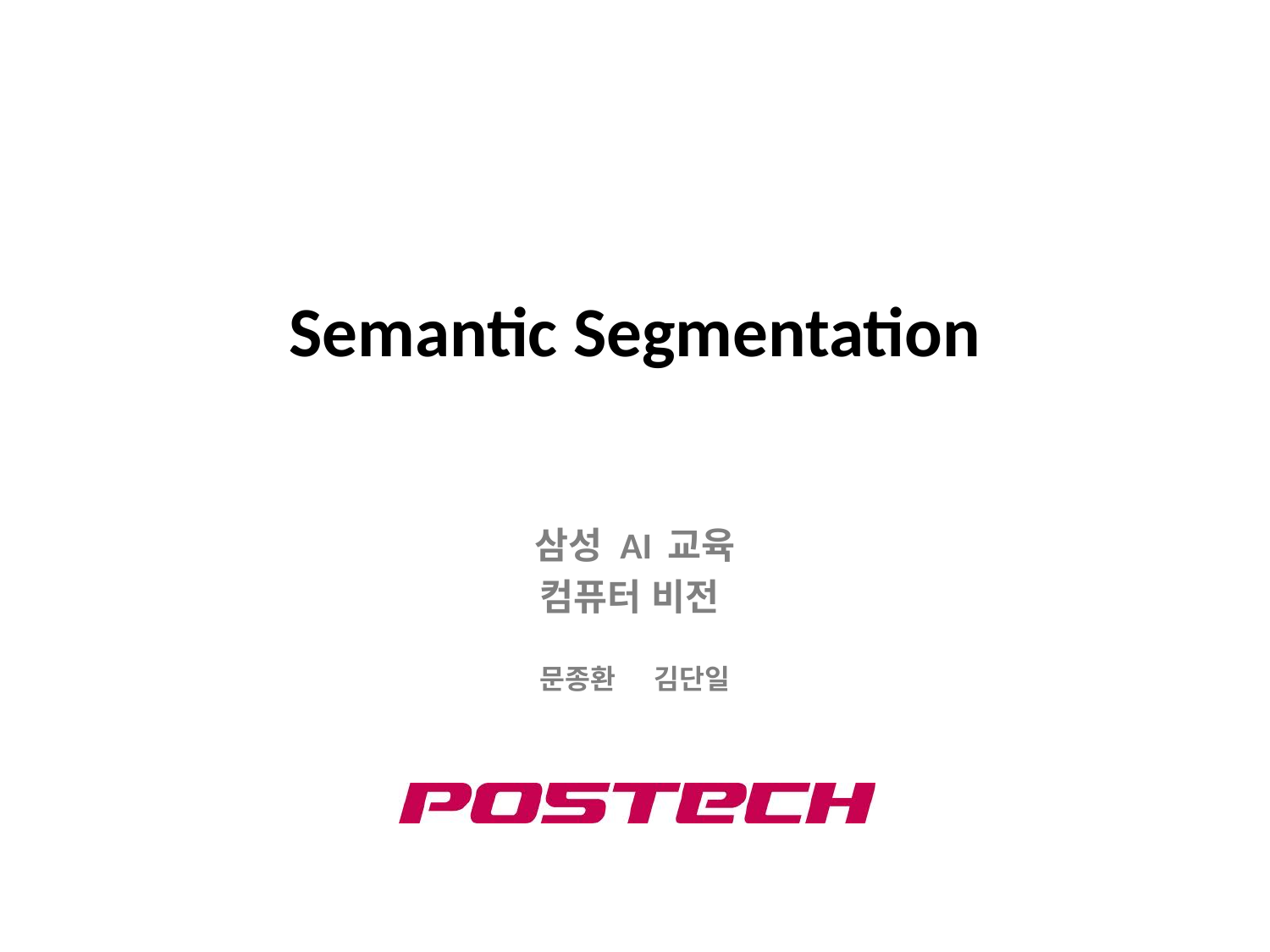

# Semantic Segmentation
삼성 AI 교육
컴퓨터 비전

문종환     김단일